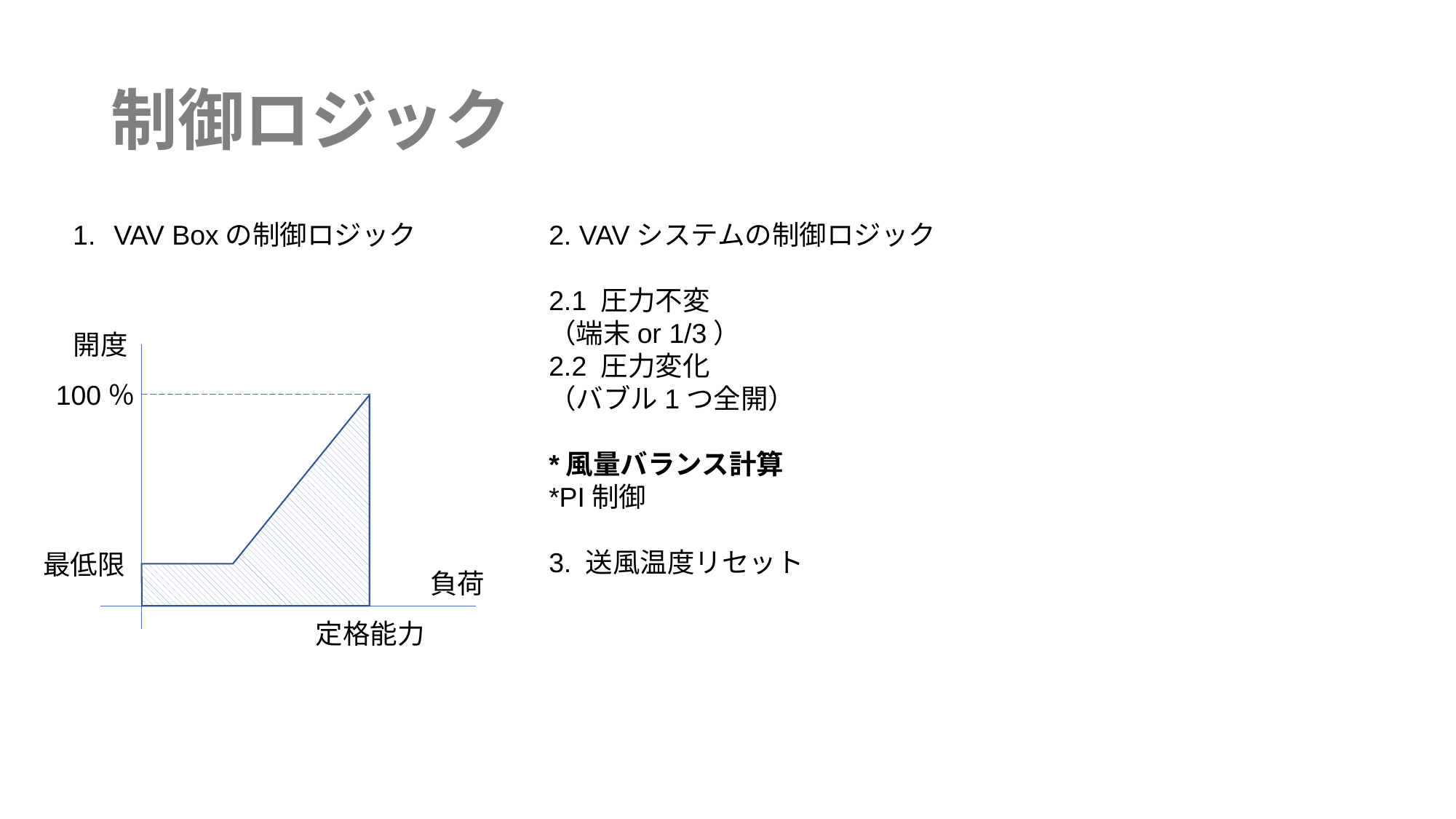

# 制御ロジック
VAV Boxの制御ロジック
2. VAVシステムの制御ロジック

2.1 圧力不変
（端末or 1/3）
2.2 圧力変化
（バブル1つ全開）

*風量バランス計算
*PI制御

3. 送風温度リセット

開度
100％
最低限
負荷
定格能力